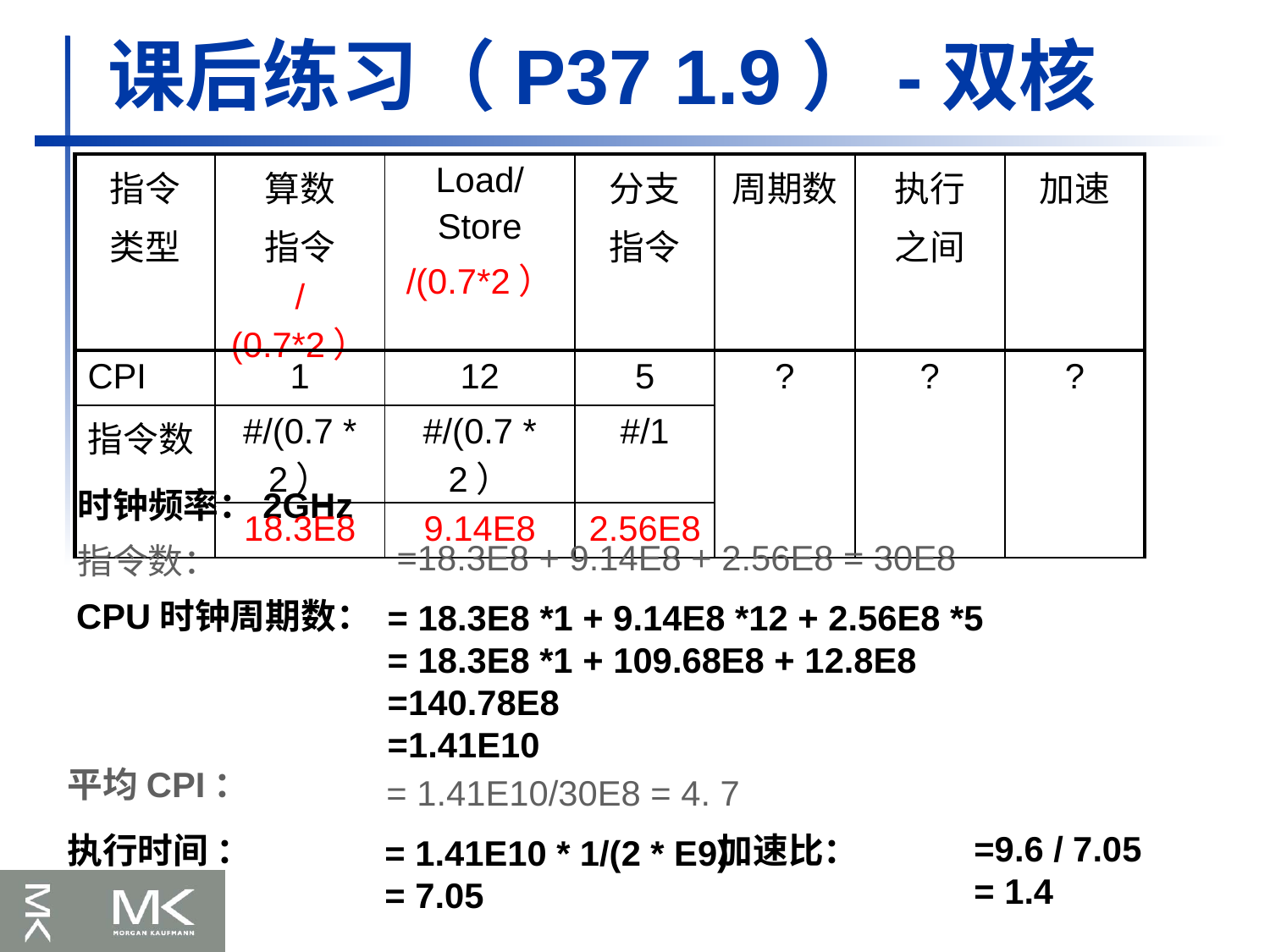

# 课后练习（P37 1.9）-双核
| 指令 类型 | 算数 指令 /(0.7\*2） | Load/ Store /(0.7\*2） | 分支 指令 | 周期数 | 执行 之间 | 加速 |
| --- | --- | --- | --- | --- | --- | --- |
| CPI | 1 | 12 | 5 | ? | ? | ? |
| 指令数 | #/(0.7 \* 2） | #/(0.7 \* 2） | #/1 |  |  |  |
|  | 18.3E8 | 9.14E8 | 2.56E8 |  |  |  |
时钟频率：2GHz
=18.3E8 + 9.14E8 + 2.56E8 = 30E8
指令数：
CPU时钟周期数：
= 18.3E8 *1 + 9.14E8 *12 + 2.56E8 *5
= 18.3E8 *1 + 109.68E8 + 12.8E8
=140.78E8
=1.41E10
平均CPI：
= 1.41E10/30E8 = 4. 7
=9.6 / 7.05
= 1.4
执行时间 ：                                                          加速比：
= 1.41E10 * 1/(2 * E9)
= 7.05